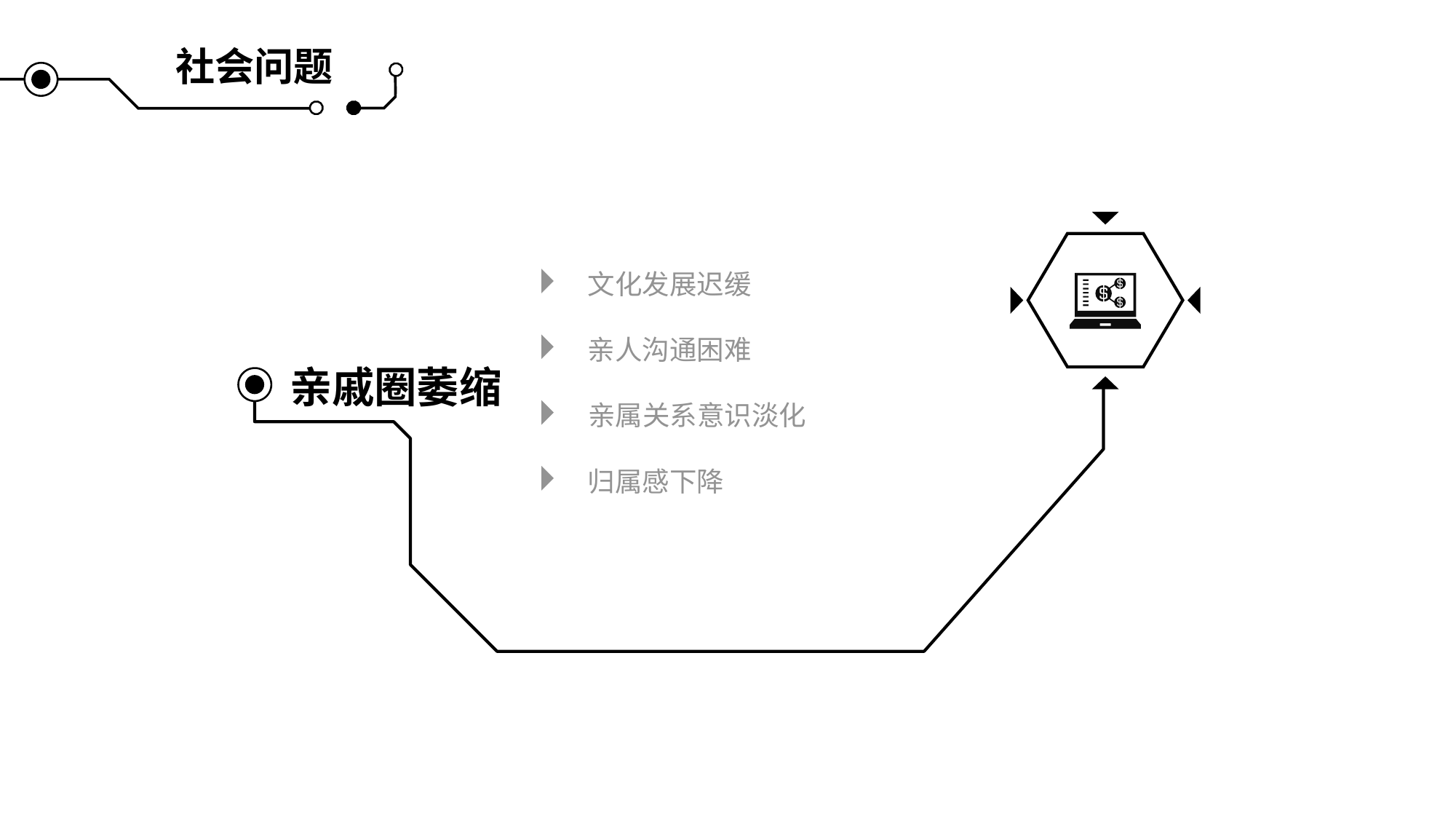

社会问题

文化发展迟缓

亲人沟通困难

亲属关系意识淡化

归属感下降

亲戚圈萎缩